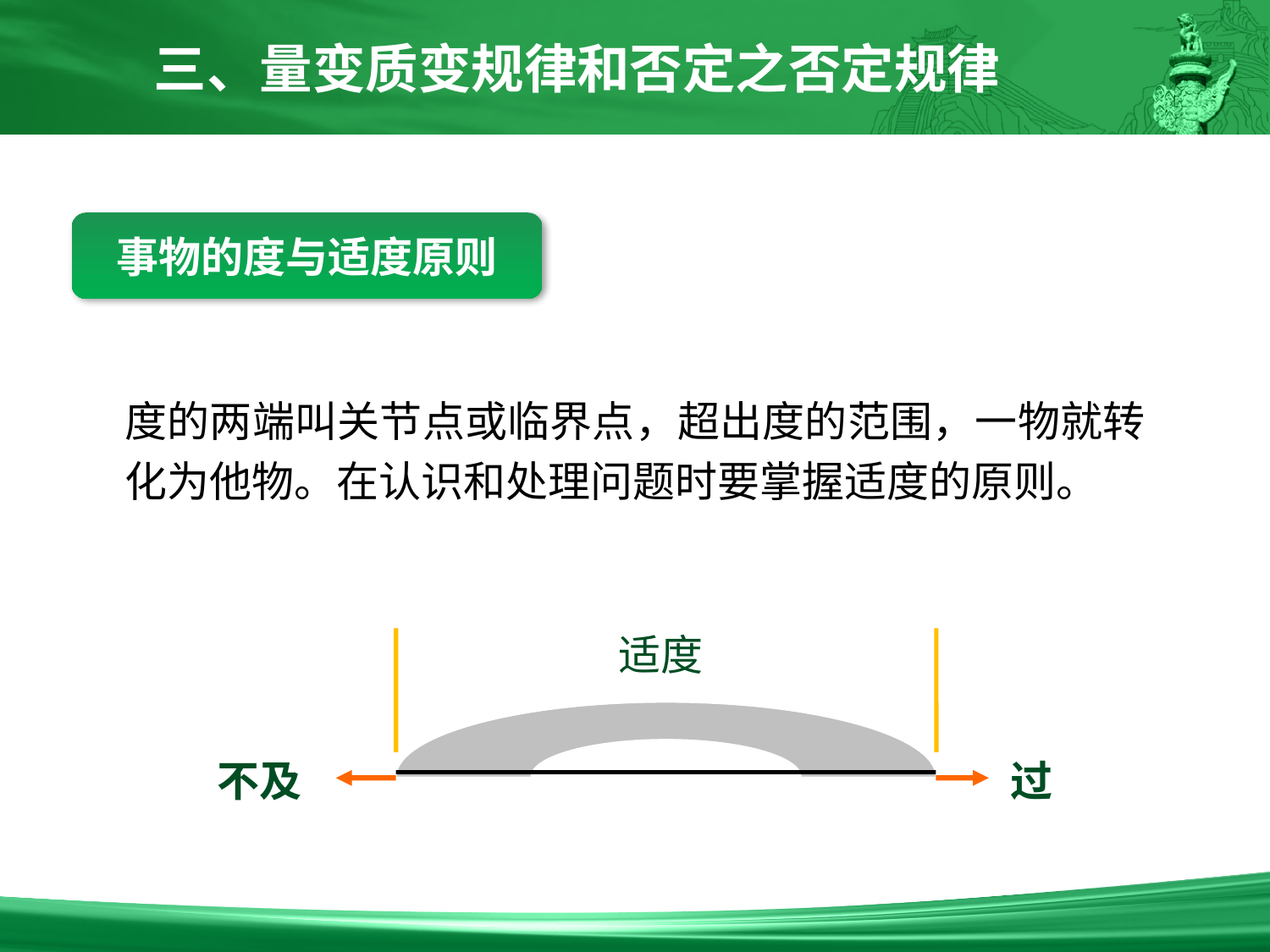

三、量变质变规律和否定之否定规律
事物的度与适度原则
度的两端叫关节点或临界点，超出度的范围，一物就转化为他物。在认识和处理问题时要掌握适度的原则。
适度

不及
过